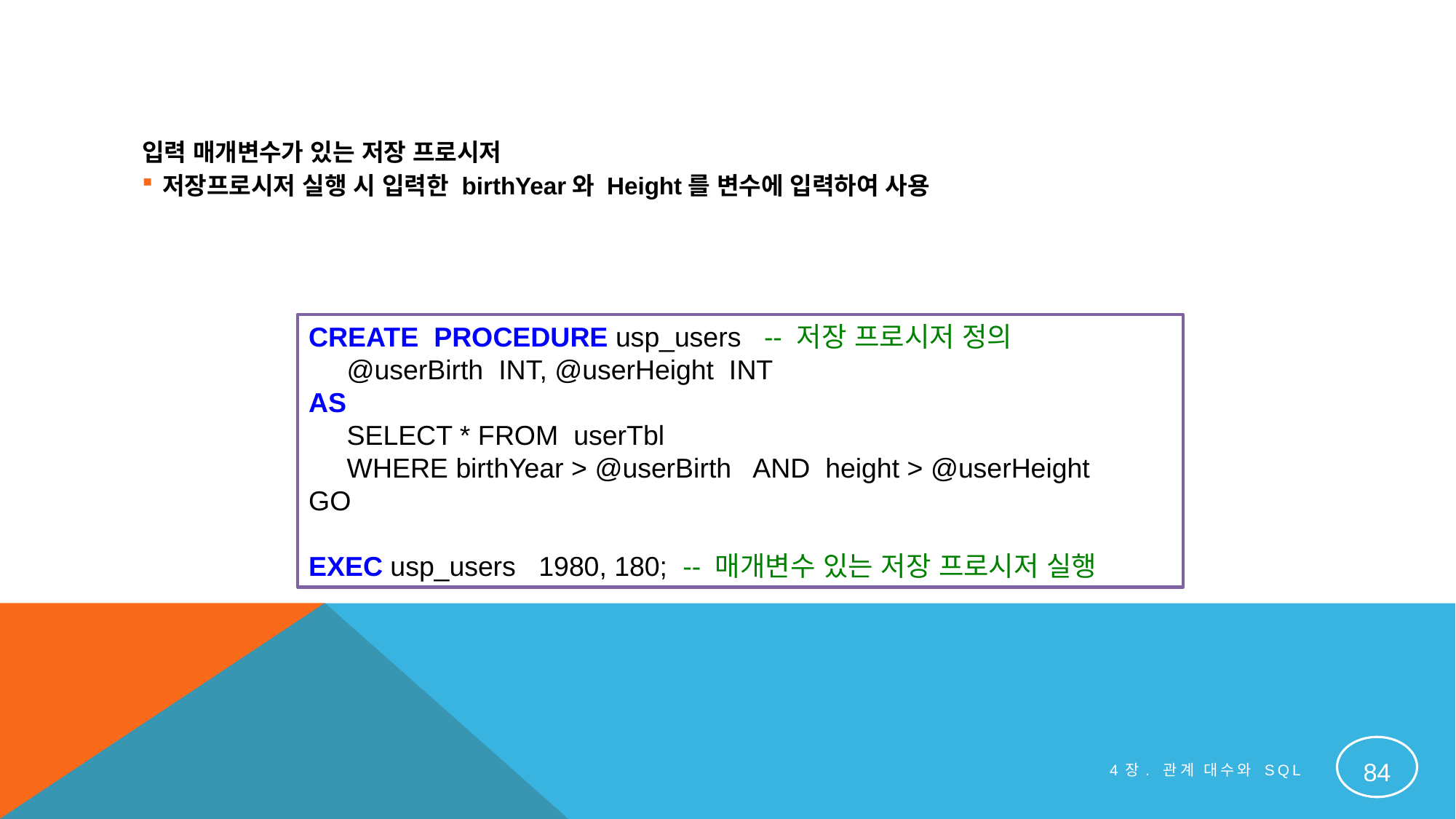

#
입력 매개변수가 있는 저장 프로시저
저장프로시저 실행 시 입력한 birthYear와 Height를 변수에 입력하여 사용

CREATE  PROCEDURE usp_users   -- 저장 프로시저 정의
     @userBirth  INT, @userHeight  INT
AS
     SELECT * FROM  userTbl
     WHERE birthYear > @userBirth   AND  height > @userHeight
GO

EXEC usp_users   1980, 180;  -- 매개변수 있는 저장 프로시저 실행
84
4장. 관계 대수와 SQL